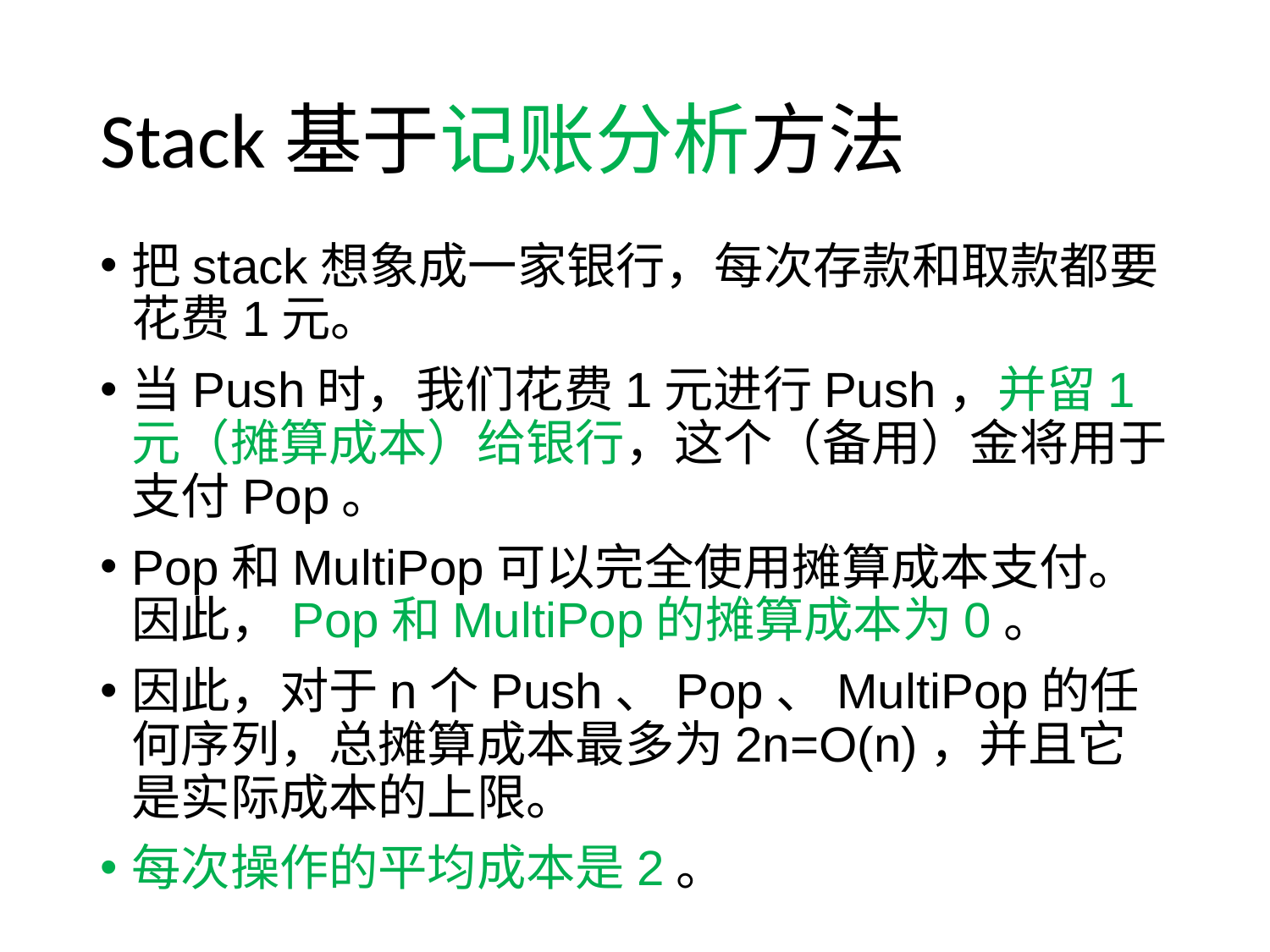

# Stack基于记账分析方法
把stack想象成一家银行，每次存款和取款都要花费1元。
当Push时，我们花费1元进行Push，并留1元（摊算成本）给银行，这个（备用）金将用于支付Pop。
Pop和MultiPop可以完全使用摊算成本支付。因此，Pop和MultiPop的摊算成本为0。
因此，对于n个Push、Pop、MultiPop的任何序列，总摊算成本最多为2n=O(n)，并且它是实际成本的上限。
每次操作的平均成本是2。